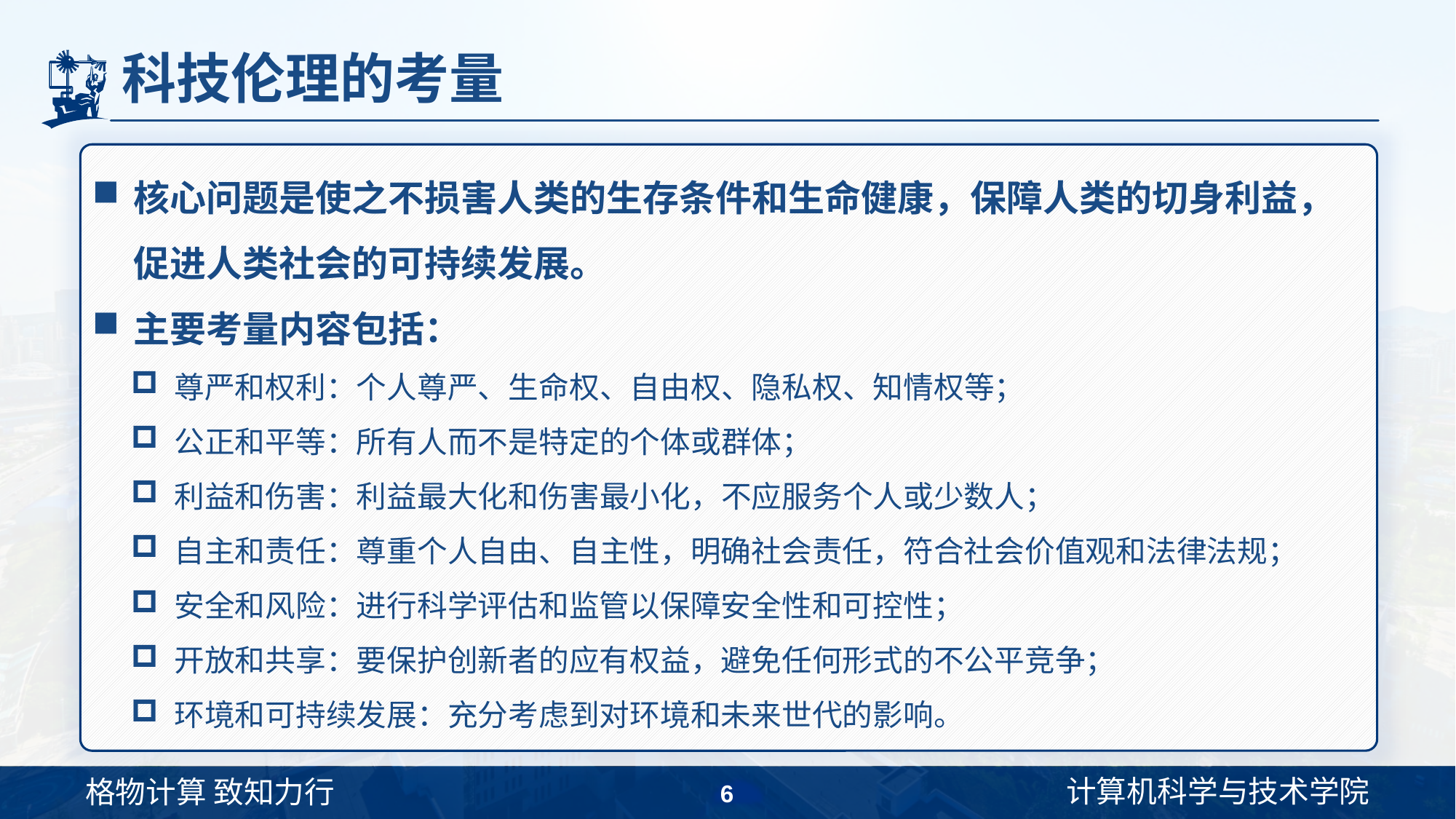

# 科技伦理的考量
核心问题是使之不损害人类的生存条件和生命健康，保障人类的切身利益，促进人类社会的可持续发展。
主要考量内容包括：
尊严和权利：个人尊严、生命权、自由权、隐私权、知情权等；
公正和平等：所有人而不是特定的个体或群体；
利益和伤害：利益最大化和伤害最小化，不应服务个人或少数人；
自主和责任：尊重个人自由、自主性，明确社会责任，符合社会价值观和法律法规；
安全和风险：进行科学评估和监管以保障安全性和可控性；
开放和共享：要保护创新者的应有权益，避免任何形式的不公平竞争；
环境和可持续发展：充分考虑到对环境和未来世代的影响。
6